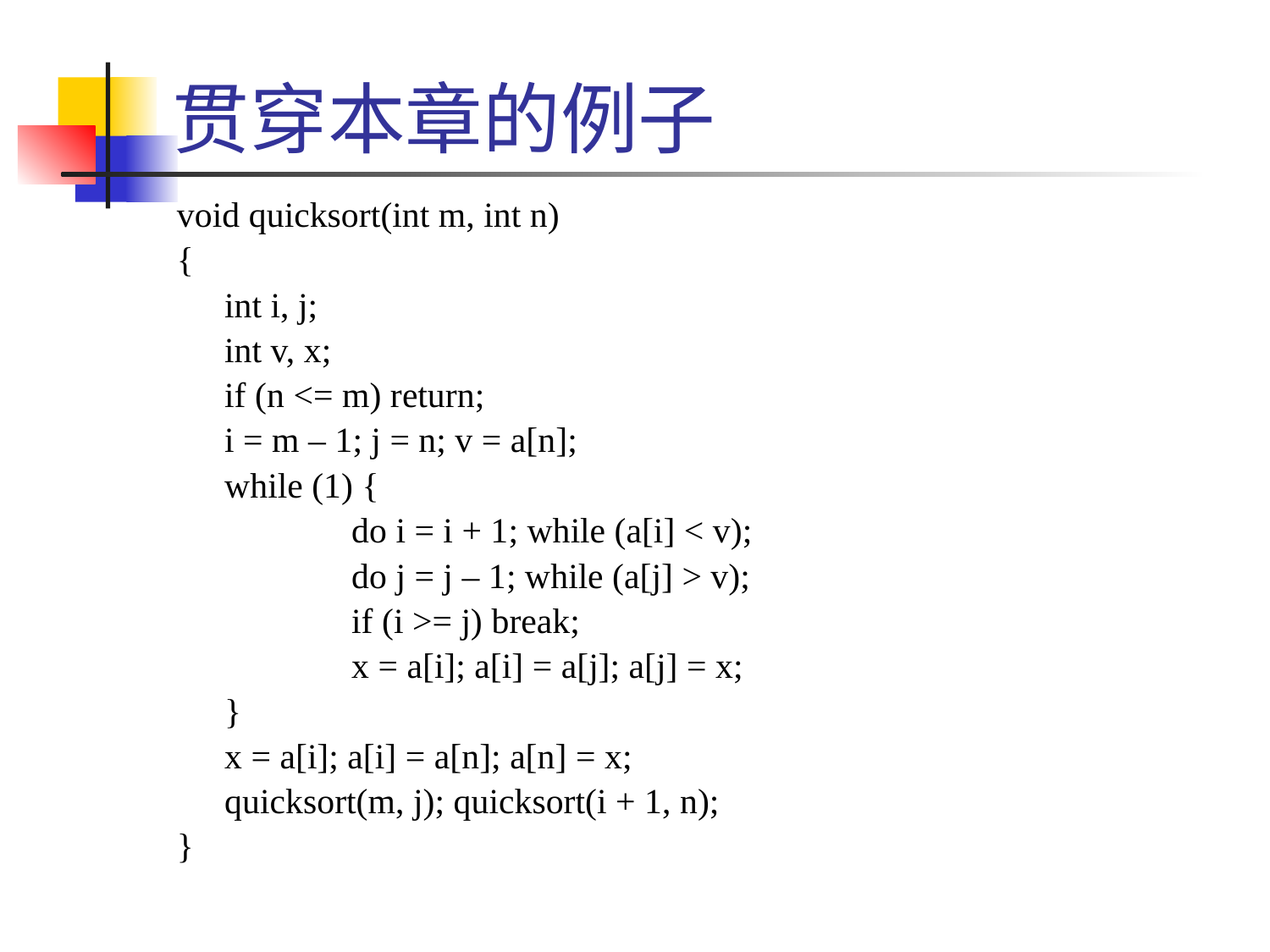

# 贯穿本章的例子
void quicksort(int m, int n)
{
	int i, j;
	int v, x;
	if (n <= m) return;
	i = m – 1; j = n; v = a[n];
	while (1) {
		do i = i + 1; while (a[i] < v);
		do j = j – 1; while (a[j] > v);
		if (i >= j) break;
		x = a[i]; a[i] = a[j]; a[j] = x;
	}
	x = a[i]; a[i] = a[n]; a[n] = x;
	quicksort(m, j); quicksort(i + 1, n);
}